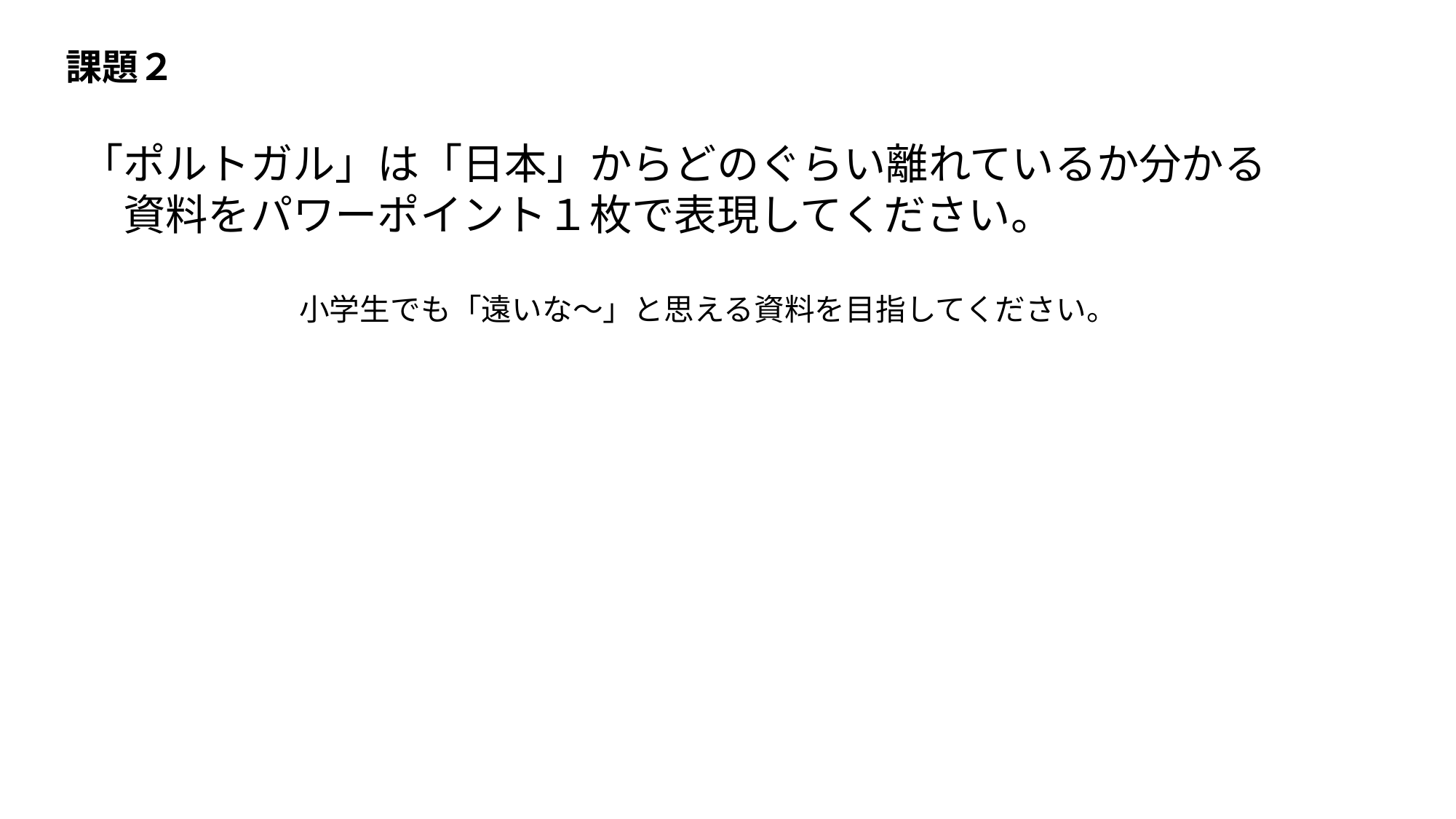

課題２
「ポルトガル」は「日本」からどのぐらい離れているか分かる
　資料をパワーポイント１枚で表現してください。

		小学生でも「遠いな〜」と思える資料を目指してください。